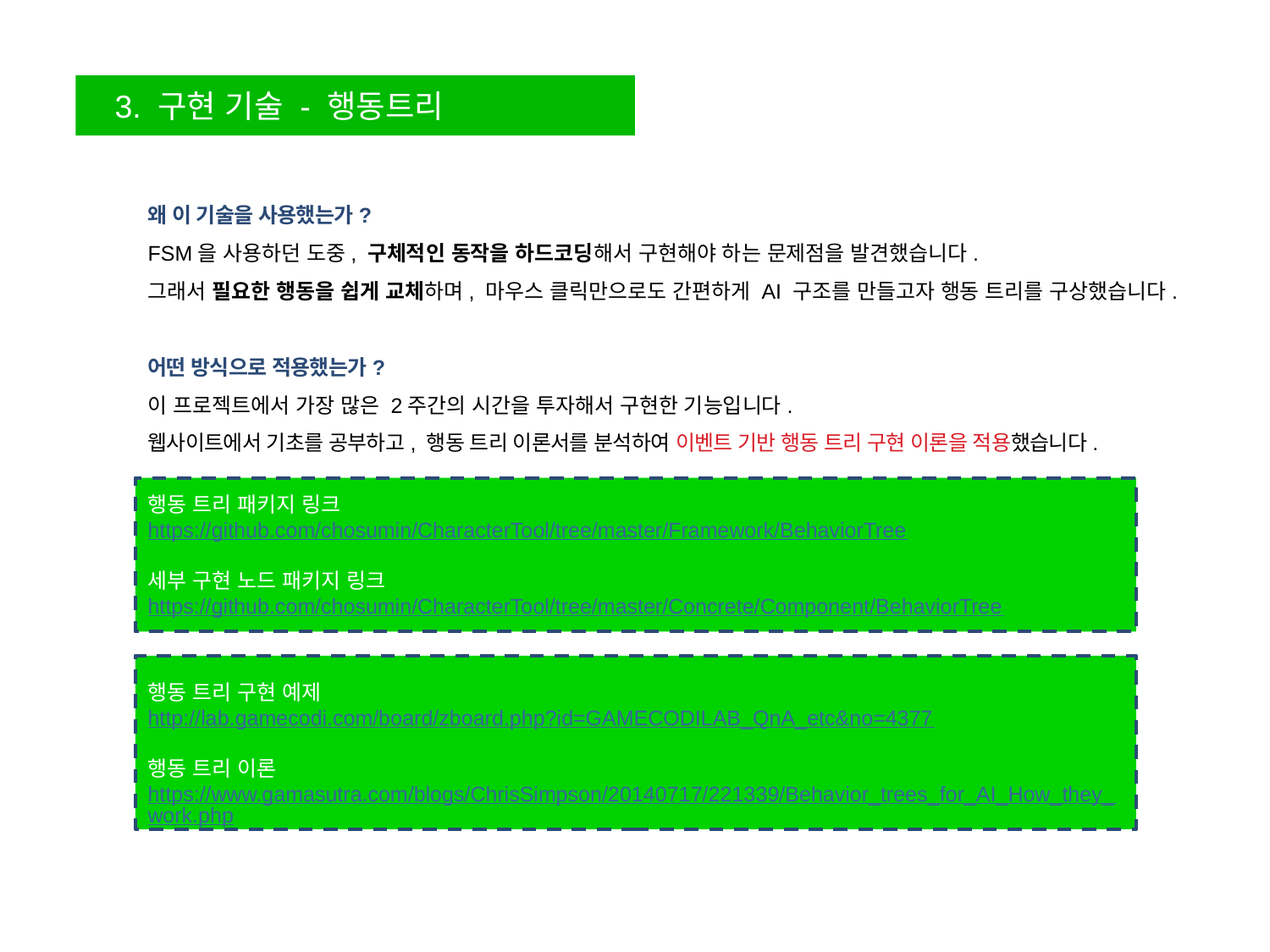

3. 구현 기술 - 행동트리
왜 이 기술을 사용했는가?
FSM을 사용하던 도중, 구체적인 동작을 하드코딩해서 구현해야 하는 문제점을 발견했습니다.
그래서 필요한 행동을 쉽게 교체하며, 마우스 클릭만으로도 간편하게 AI 구조를 만들고자 행동 트리를 구상했습니다.

어떤 방식으로 적용했는가?
이 프로젝트에서 가장 많은 2주간의 시간을 투자해서 구현한 기능입니다.
웹사이트에서 기초를 공부하고, 행동 트리 이론서를 분석하여 이벤트 기반 행동 트리 구현 이론을 적용했습니다.
행동 트리 패키지 링크
https://github.com/chosumin/CharacterTool/tree/master/Framework/BehaviorTree

세부 구현 노드 패키지 링크
https://github.com/chosumin/CharacterTool/tree/master/Concrete/Component/BehaviorTree
행동 트리 구현 예제
http://lab.gamecodi.com/board/zboard.php?id=GAMECODILAB_QnA_etc&no=4377

행동 트리 이론
https://www.gamasutra.com/blogs/ChrisSimpson/20140717/221339/Behavior_trees_for_AI_How_they_work.php
7